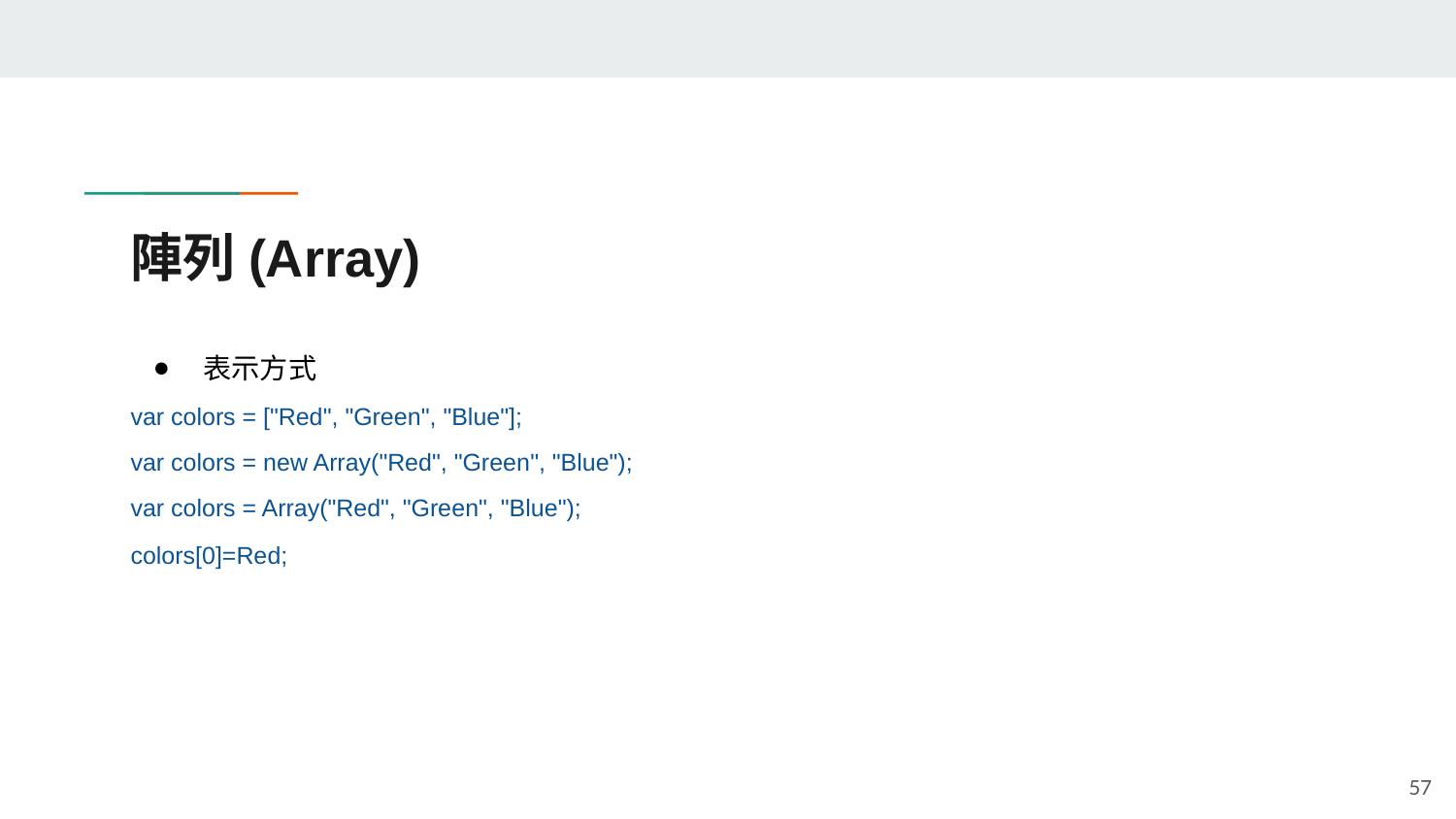

# 陣列(Array)
表示方式
var colors = ["Red", "Green", "Blue"];
var colors = new Array("Red", "Green", "Blue");
var colors = Array("Red", "Green", "Blue");
colors[0]=Red;

57